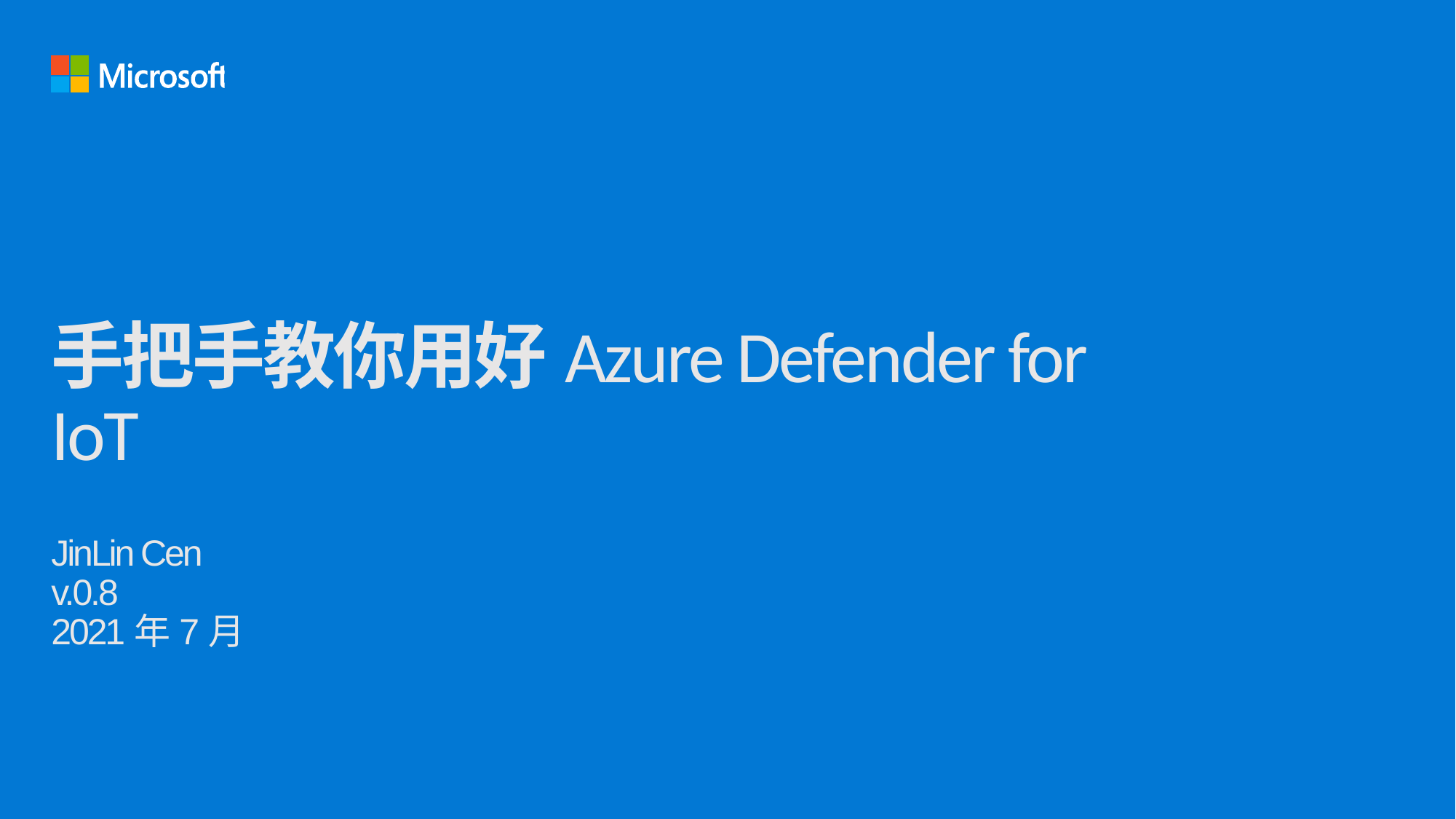

# 手把手教你用好Azure Defender for IoT JinLin Cen v.0.8 2021年7月